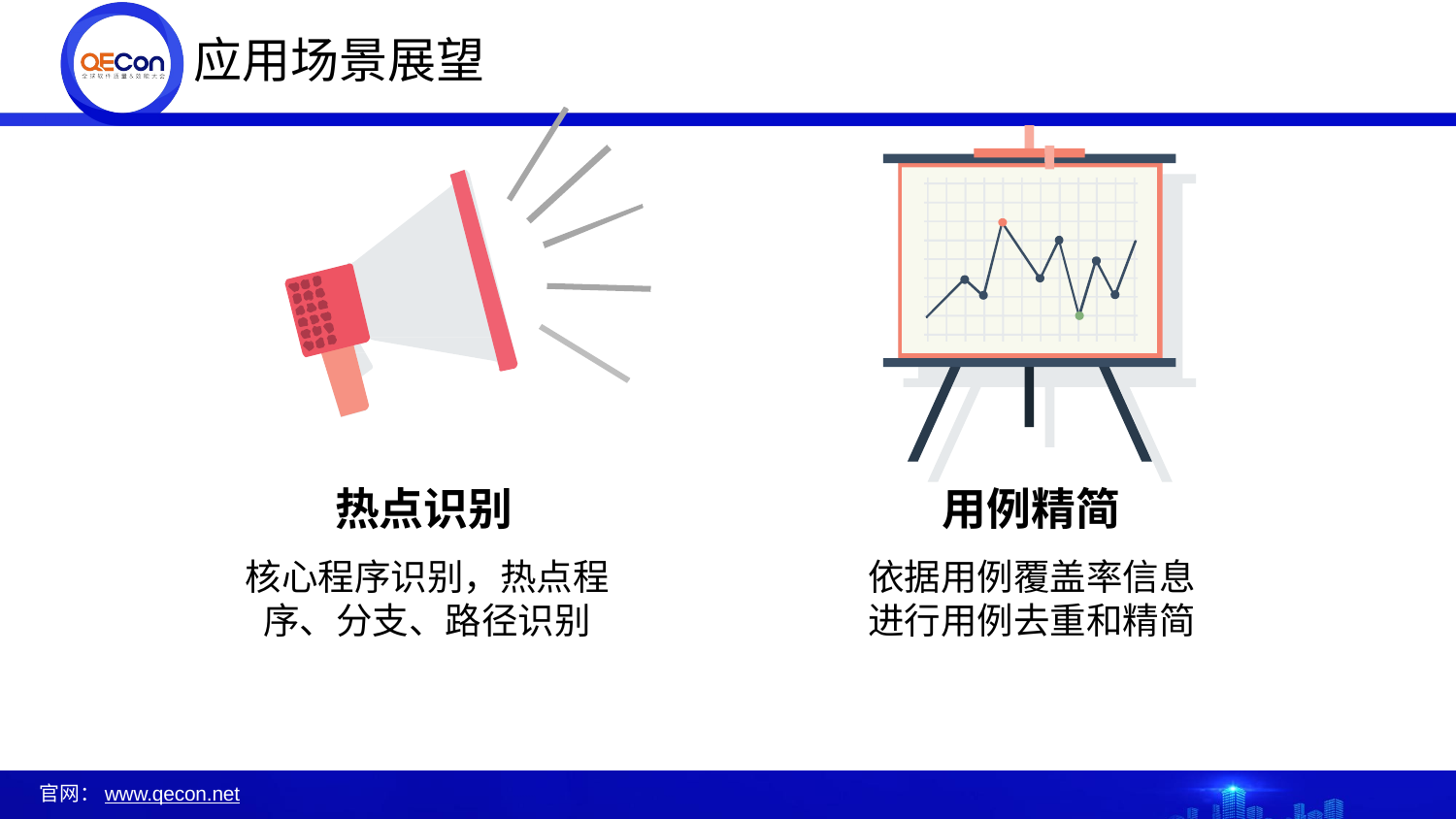

# 应用场景展望

用例精简
依据用例覆盖率信息 进行用例去重和精简
热点识别
核心程序识别，热点程 序、分支、路径识别
官网：www.qecon.net